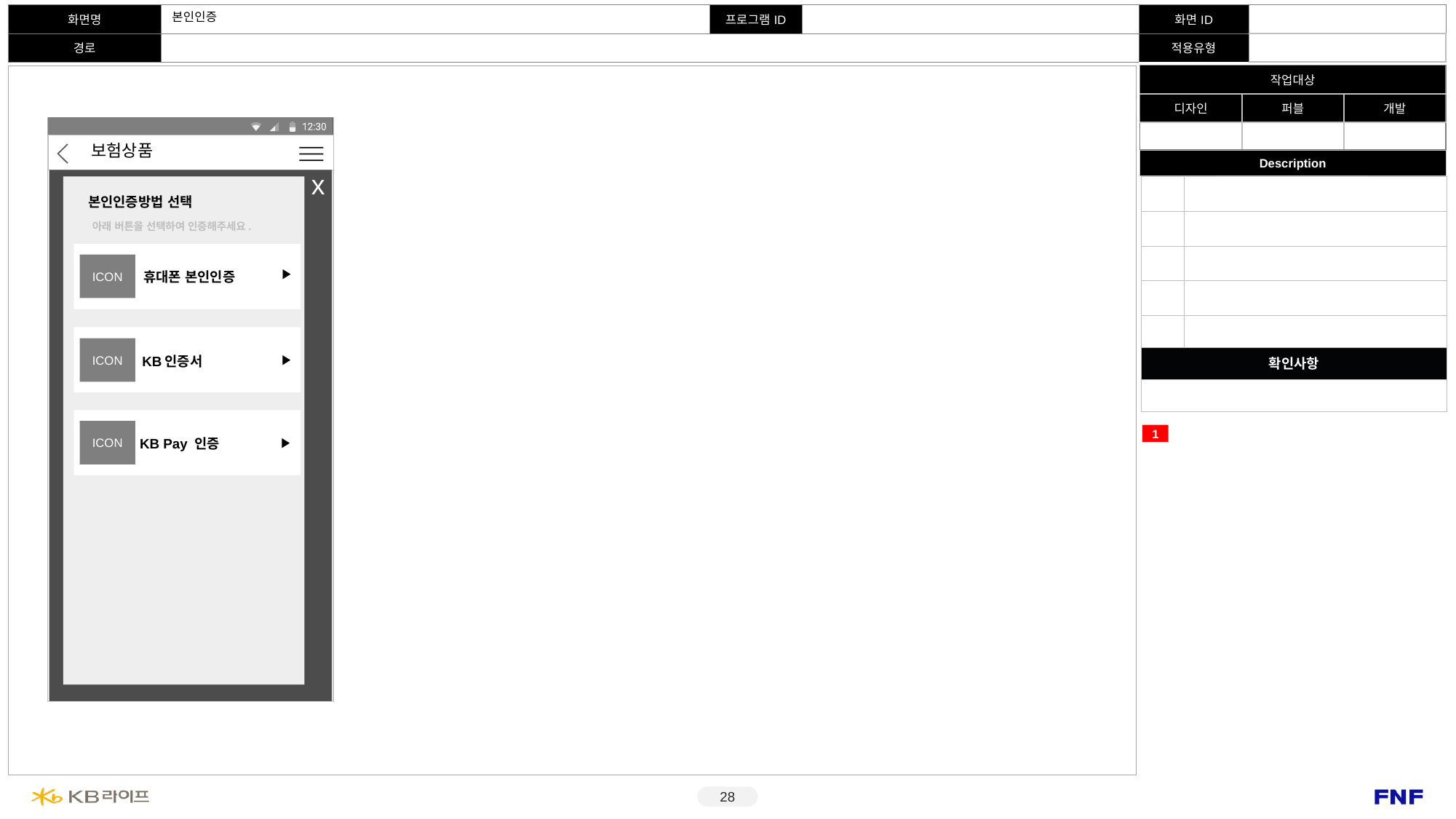

# 본인인증

보험상품
x

|  |  |
| --- | --- |
|  |  |
|  |  |
|  |  |
|  |  |
| 확인사항 |  |
|  | 사이버센터 로그인 관련 문구 Kbpay 적용 여부 모바일센터 이용안내 관련 내용 적용 여부 |
본인인증방법 선택
아래 버튼을 선택하여 인증해주세요.

ICON
▶
휴대폰 본인인증

ICON
▶
KB인증서

ICON
1
▶
KB Pay 인증